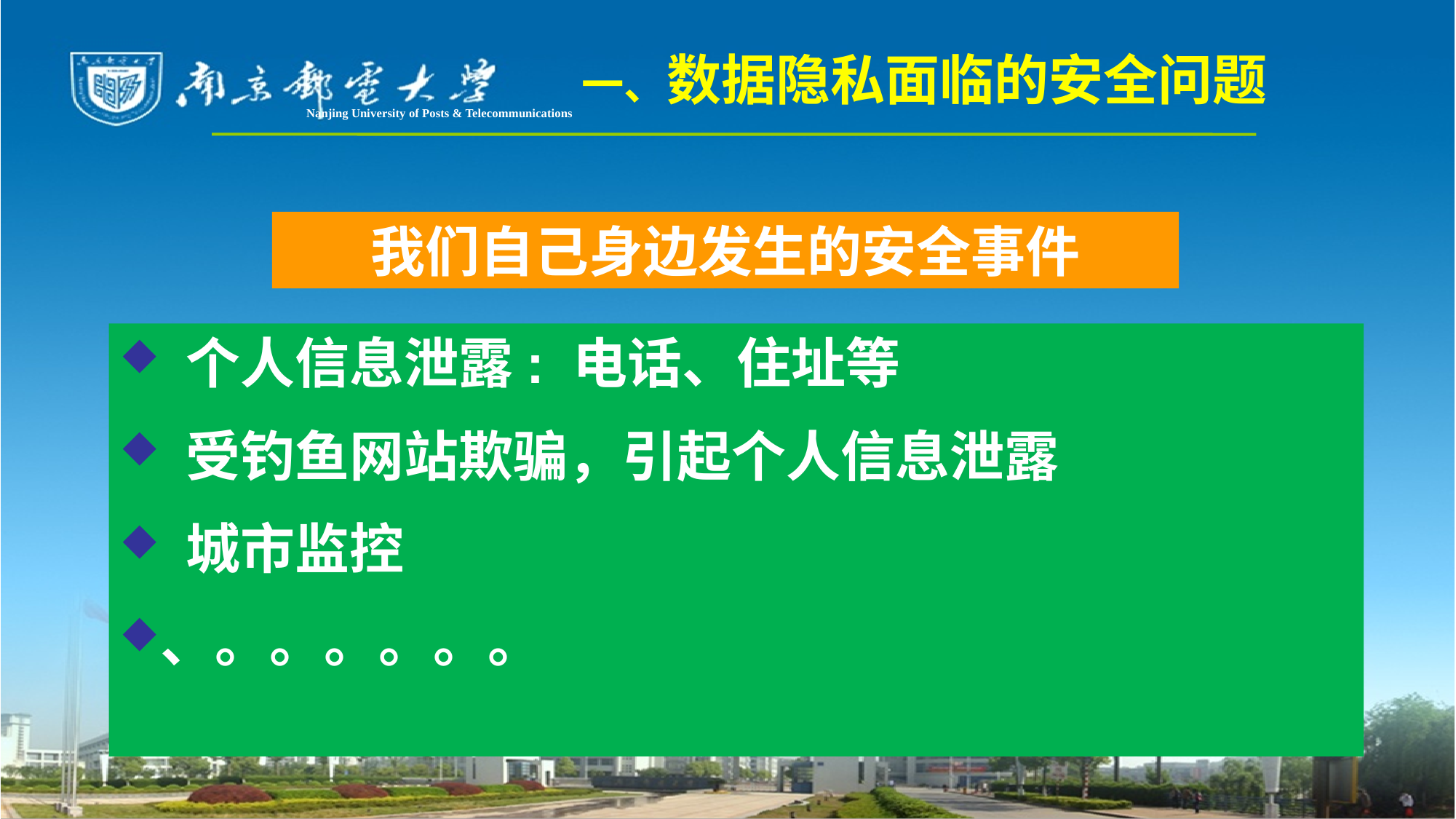

一、数据隐私面临的安全问题
Nanjing University of Posts & Telecommunications

# 我们自己身边发生的安全事件
 个人信息泄露: 电话、住址等
 受钓鱼网站欺骗，引起个人信息泄露
 城市监控
、。。。。。。